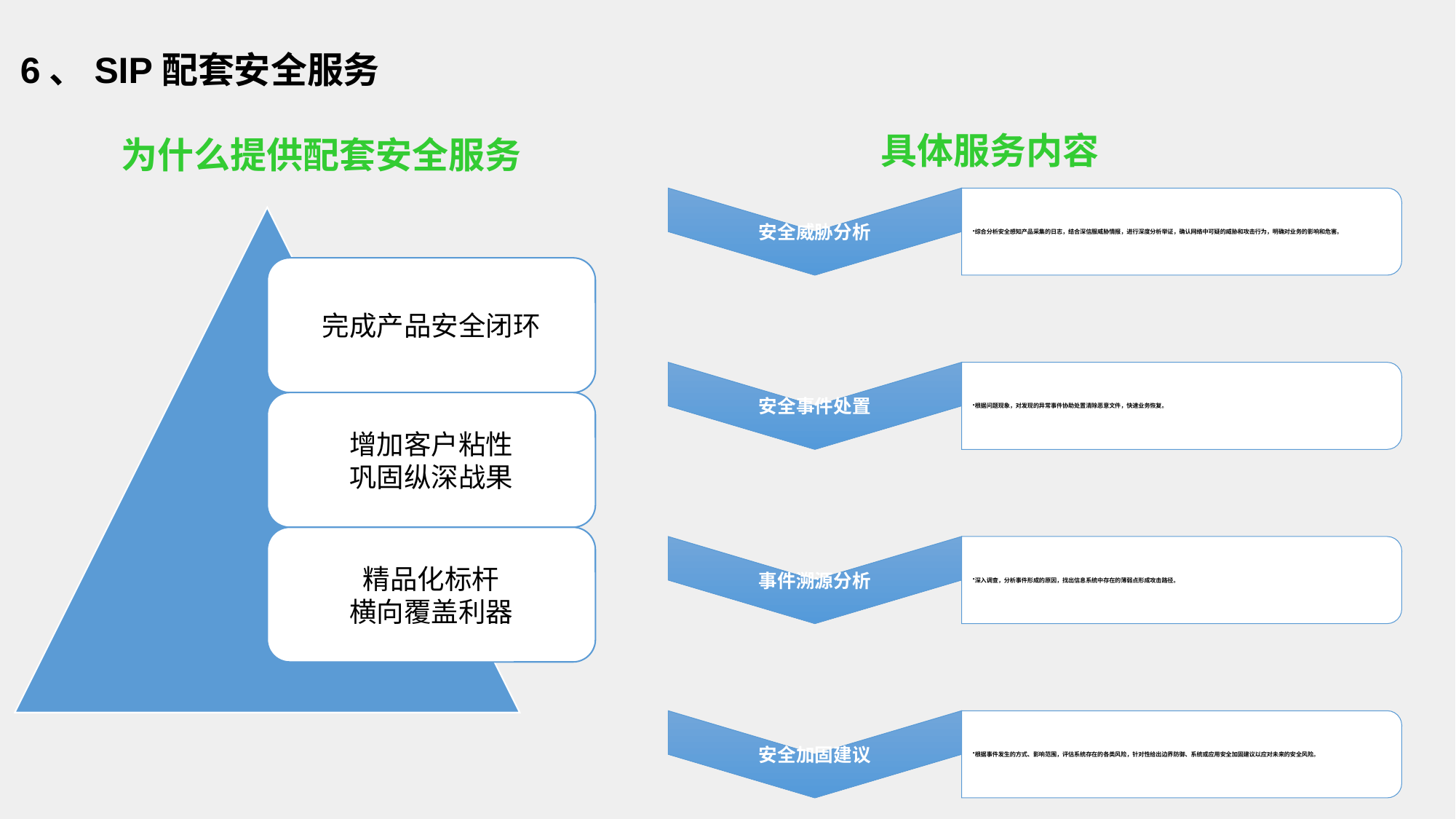

6、SIP配套安全服务
具体服务内容
为什么提供配套安全服务
安全威胁分析
综合分析安全感知产品采集的日志，结合深信服威胁情报，进行深度分析举证，确认网络中可疑的威胁和攻击行为，明确对业务的影响和危害。
安全事件处置
根据问题现象，对发现的异常事件协助处置清除恶意文件，快速业务恢复。
事件溯源分析
深入调查，分析事件形成的原因，找出信息系统中存在的薄弱点形成攻击路径。
安全加固建议
根据事件发生的方式、影响范围，评估系统存在的各类风险，针对性给出边界防御、系统或应用安全加固建议以应对未来的安全风险。
完成产品安全闭环
增加客户粘性
巩固纵深战果
精品化标杆
横向覆盖利器